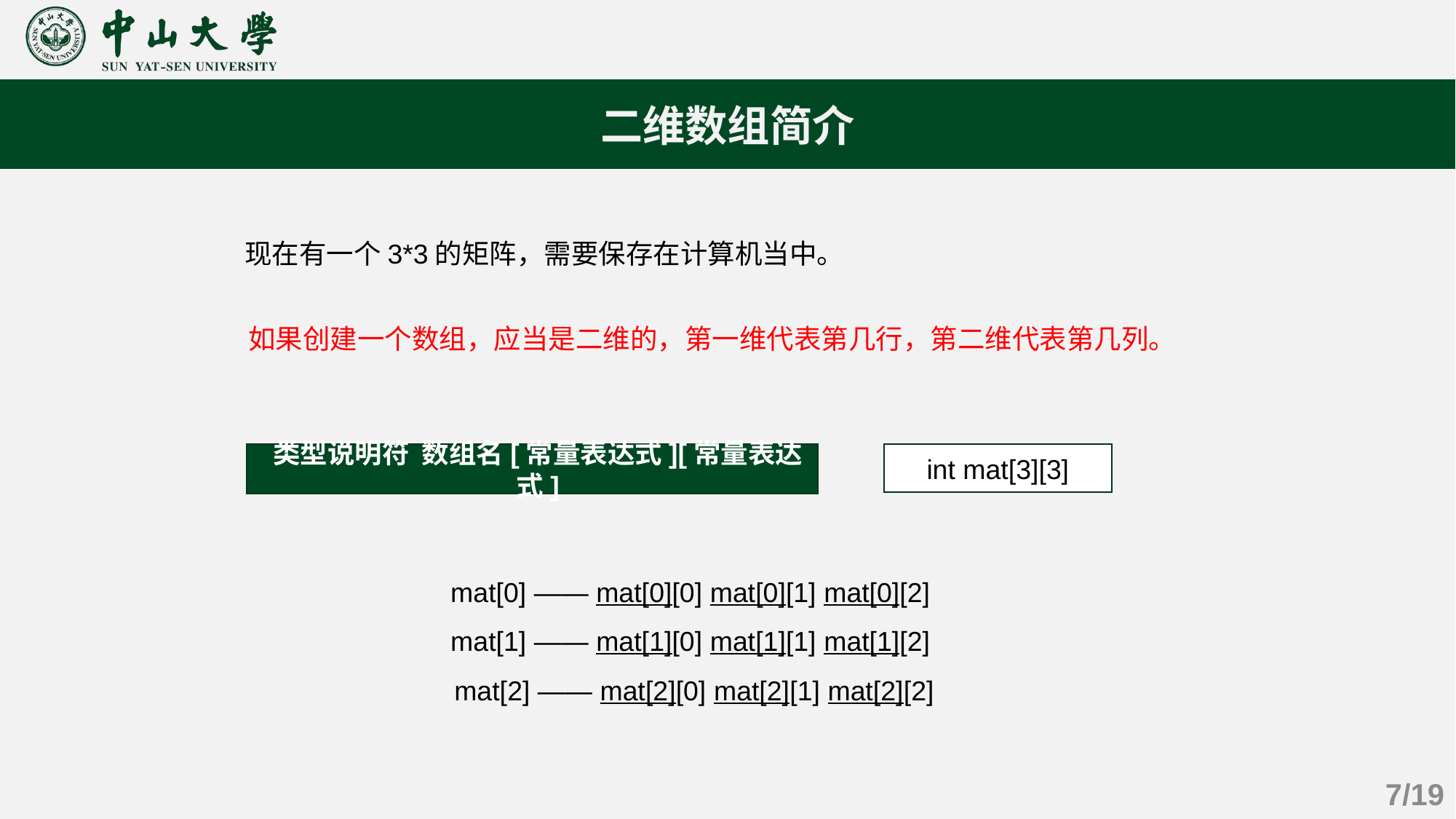

二维数组简介
现在有一个3*3的矩阵，需要保存在计算机当中。
如果创建一个数组，应当是二维的，第一维代表第几行，第二维代表第几列。
类型说明符  数组名[常量表达式][常量表达式]
int mat[3][3]
mat[0] —— mat[0][0] mat[0][1] mat[0][2]
mat[1] —— mat[1][0] mat[1][1] mat[1][2]
mat[2] —— mat[2][0] mat[2][1] mat[2][2]

7/19